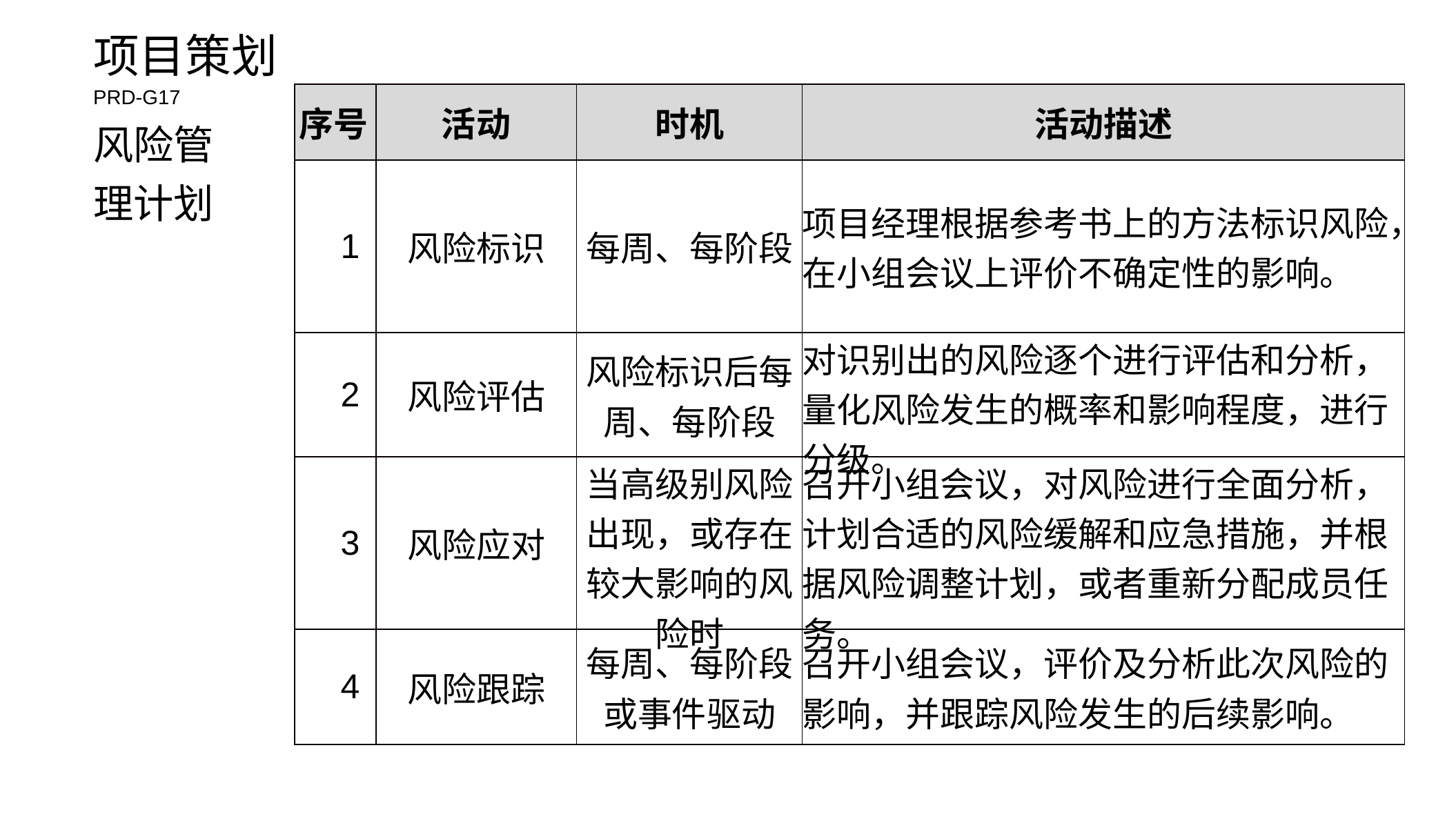

项目策划
PRD-G17
| 序号 | 活动 | 时机 | 活动描述 |
| --- | --- | --- | --- |
| 1 | 风险标识 | 每周、每阶段 | 项目经理根据参考书上的方法标识风险，在小组会议上评价不确定性的影响。 |
| 2 | 风险评估 | 风险标识后每周、每阶段 | 对识别出的风险逐个进行评估和分析，量化风险发生的概率和影响程度，进行分级。 |
| 3 | 风险应对 | 当高级别风险出现，或存在较大影响的风险时 | 召开小组会议，对风险进行全面分析，计划合适的风险缓解和应急措施，并根据风险调整计划，或者重新分配成员任务。 |
| 4 | 风险跟踪 | 每周、每阶段或事件驱动 | 召开小组会议，评价及分析此次风险的影响，并跟踪风险发生的后续影响。 |
风险管
理计划
请替换文字内容